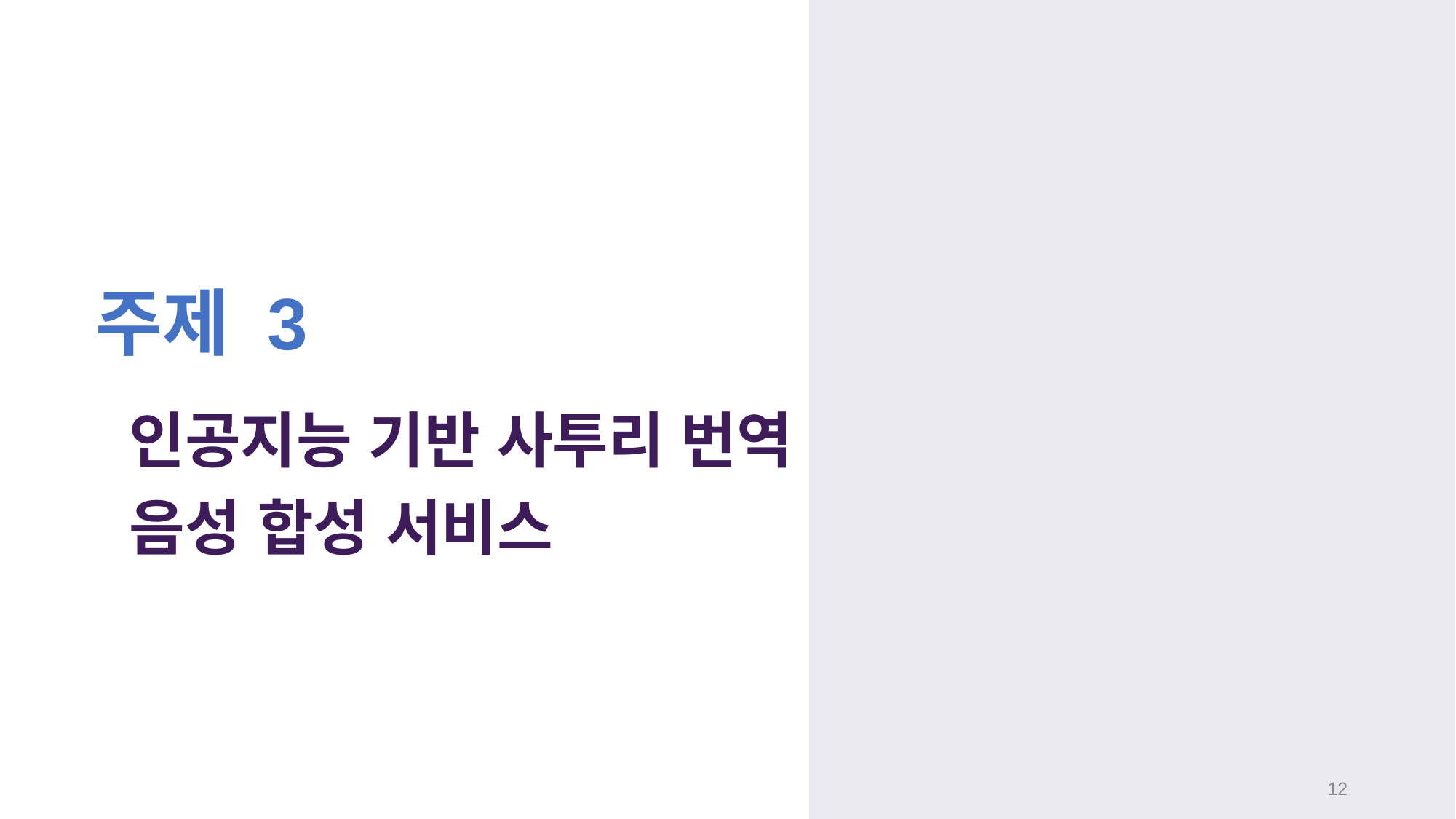

주제 3
인공지능 기반 사투리 번역 음성 합성 서비스

12